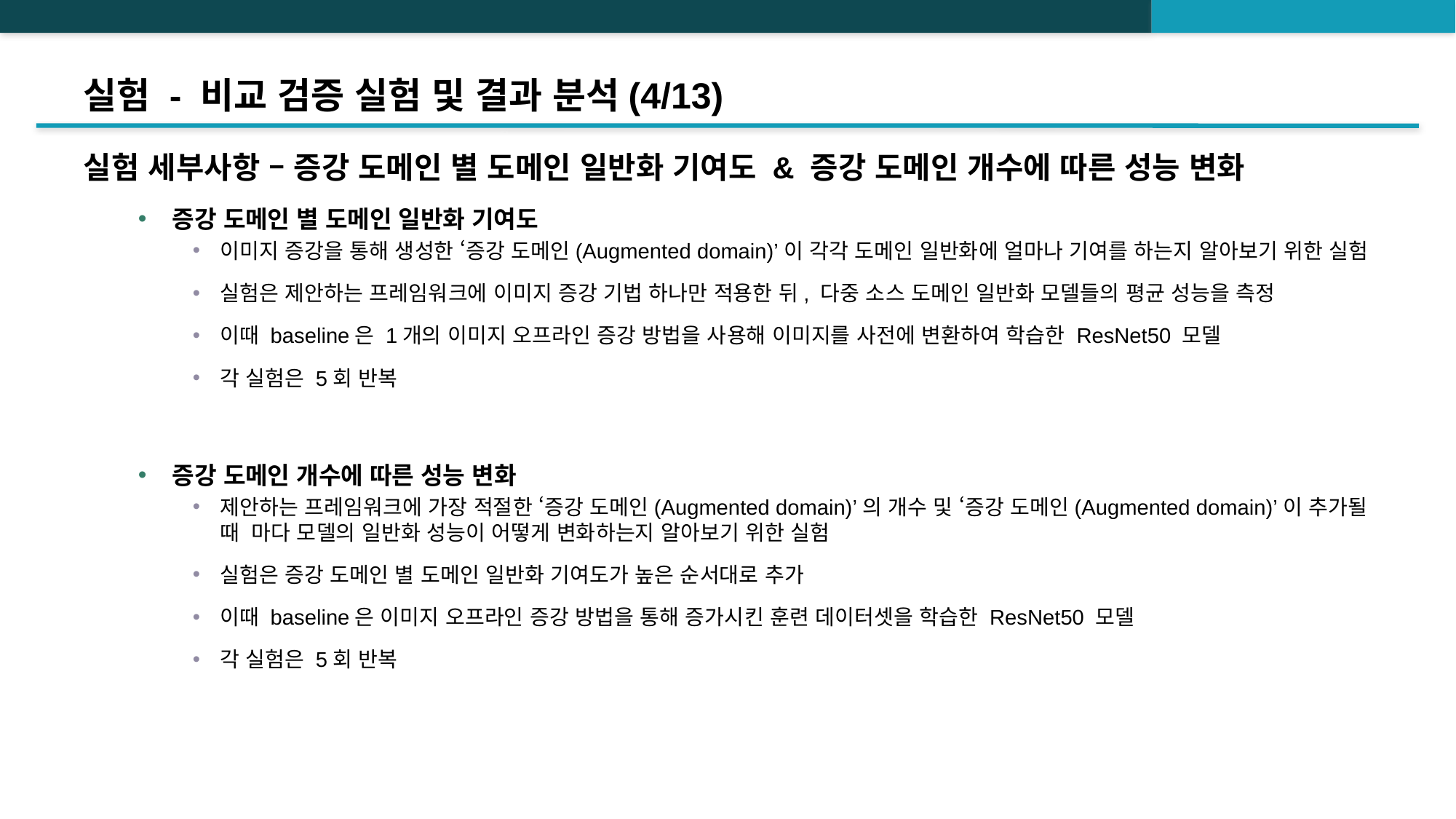

# 실험 - 비교 검증 실험 및 결과 분석(4/13)
실험 세부사항 – 증강 도메인 별 도메인 일반화 기여도 & 증강 도메인 개수에 따른 성능 변화
증강 도메인 별 도메인 일반화 기여도
이미지 증강을 통해 생성한 ‘증강 도메인(Augmented domain)’이 각각 도메인 일반화에 얼마나 기여를 하는지 알아보기 위한 실험
실험은 제안하는 프레임워크에 이미지 증강 기법 하나만 적용한 뒤, 다중 소스 도메인 일반화 모델들의 평균 성능을 측정
이때 baseline은 1개의 이미지 오프라인 증강 방법을 사용해 이미지를 사전에 변환하여 학습한 ResNet50 모델
각 실험은 5회 반복

증강 도메인 개수에 따른 성능 변화
제안하는 프레임워크에 가장 적절한 ‘증강 도메인(Augmented domain)’의 개수 및 ‘증강 도메인(Augmented domain)’이 추가될 때  마다 모델의 일반화 성능이 어떻게 변화하는지 알아보기 위한 실험
실험은 증강 도메인 별 도메인 일반화 기여도가 높은 순서대로 추가
이때 baseline은 이미지 오프라인 증강 방법을 통해 증가시킨 훈련 데이터셋을 학습한 ResNet50 모델
각 실험은 5회 반복